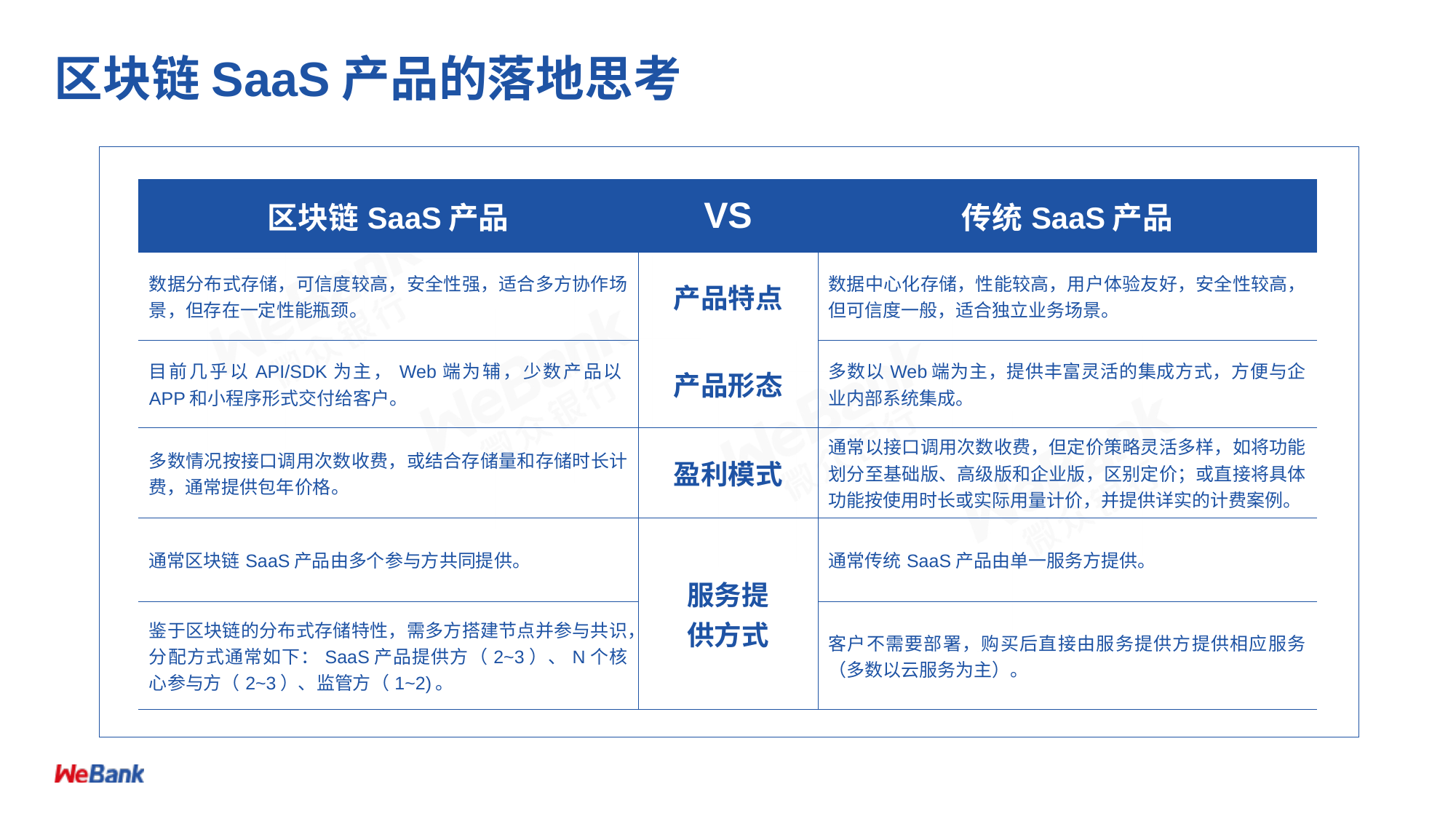

# 区块链SaaS产品的落地思考

| 区块链SaaS产品 | VS | 传统SaaS产品 |
| --- | --- | --- |
| 数据分布式存储，可信度较高，安全性强，适合多方协作场景，但存在一定性能瓶颈。 | 产品特点 | 数据中心化存储，性能较高，用户体验友好，安全性较高，但可信度一般，适合独立业务场景。 |
|  | 产品形态 |  |
| 目前几乎以API/SDK为主，Web端为辅，少数产品以APP和小程序形式交付给客户。 |  | 多数以Web端为主，提供丰富灵活的集成方式，方便与企业内部系统集成。 |
| 多数情况按接口调用次数收费，或结合存储量和存储时长计费，通常提供包年价格。 | 盈利模式 | 通常以接口调用次数收费，但定价策略灵活多样，如将功能划分至基础版、高级版和企业版，区别定价；或直接将具体功能按使用时长或实际用量计价，并提供详实的计费案例。 |
| 通常区块链SaaS产品由多个参与方共同提供。 | 服务提 供方式 | 通常传统SaaS产品由单一服务方提供。 |
| 鉴于区块链的分布式存储特性，需多方搭建节点并参与共识，分配方式通常如下：SaaS产品提供方（2~3）、N个核心参与方（2~3）、监管方（1~2)。 |  | 客户不需要部署，购买后直接由服务提供方提供相应服务（多数以云服务为主）。 |
34